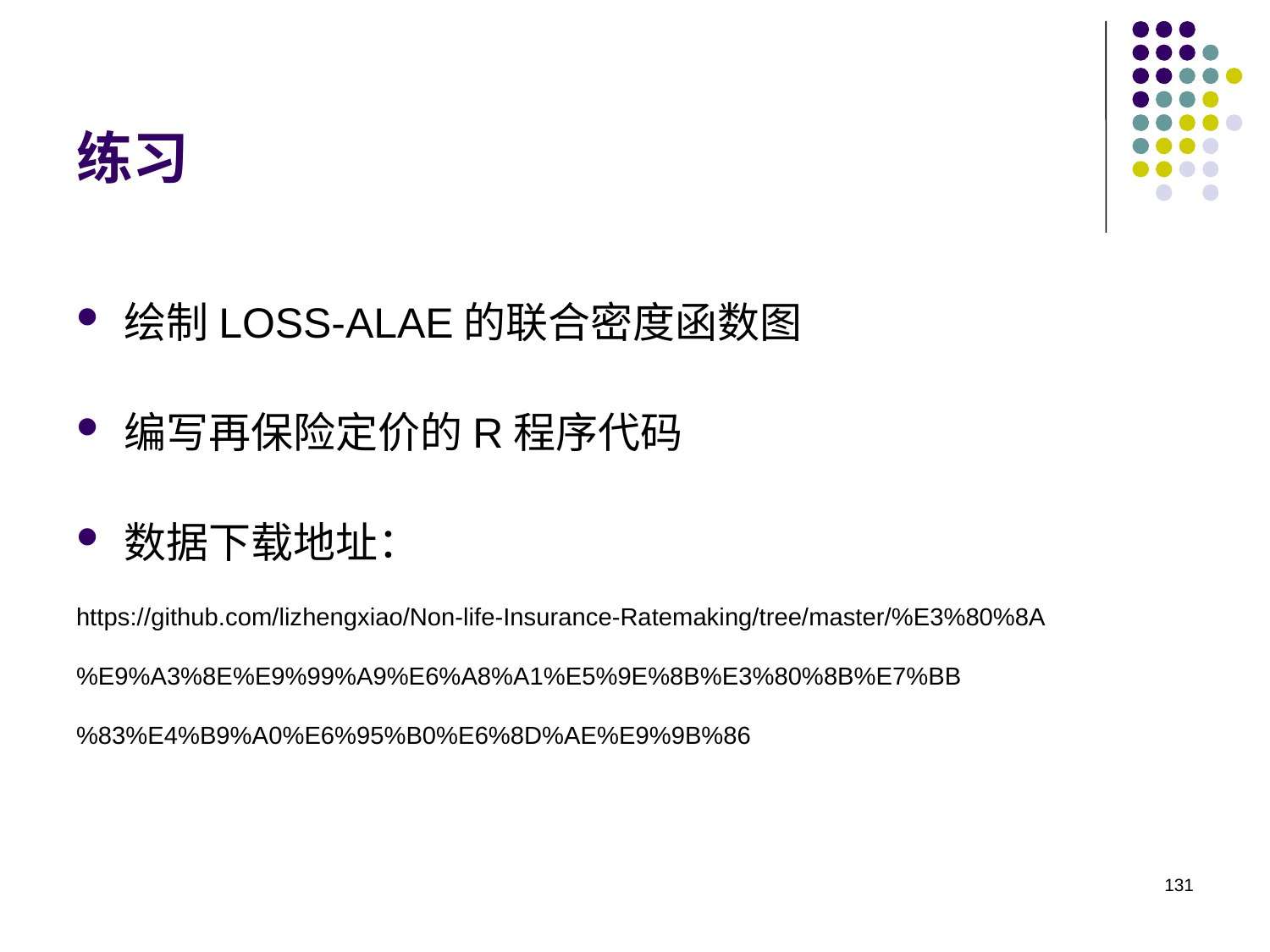

# 练习
绘制LOSS-ALAE的联合密度函数图
编写再保险定价的R程序代码
数据下载地址：
https://github.com/lizhengxiao/Non-life-Insurance-Ratemaking/tree/master/%E3%80%8A%E9%A3%8E%E9%99%A9%E6%A8%A1%E5%9E%8B%E3%80%8B%E7%BB%83%E4%B9%A0%E6%95%B0%E6%8D%AE%E9%9B%86
131